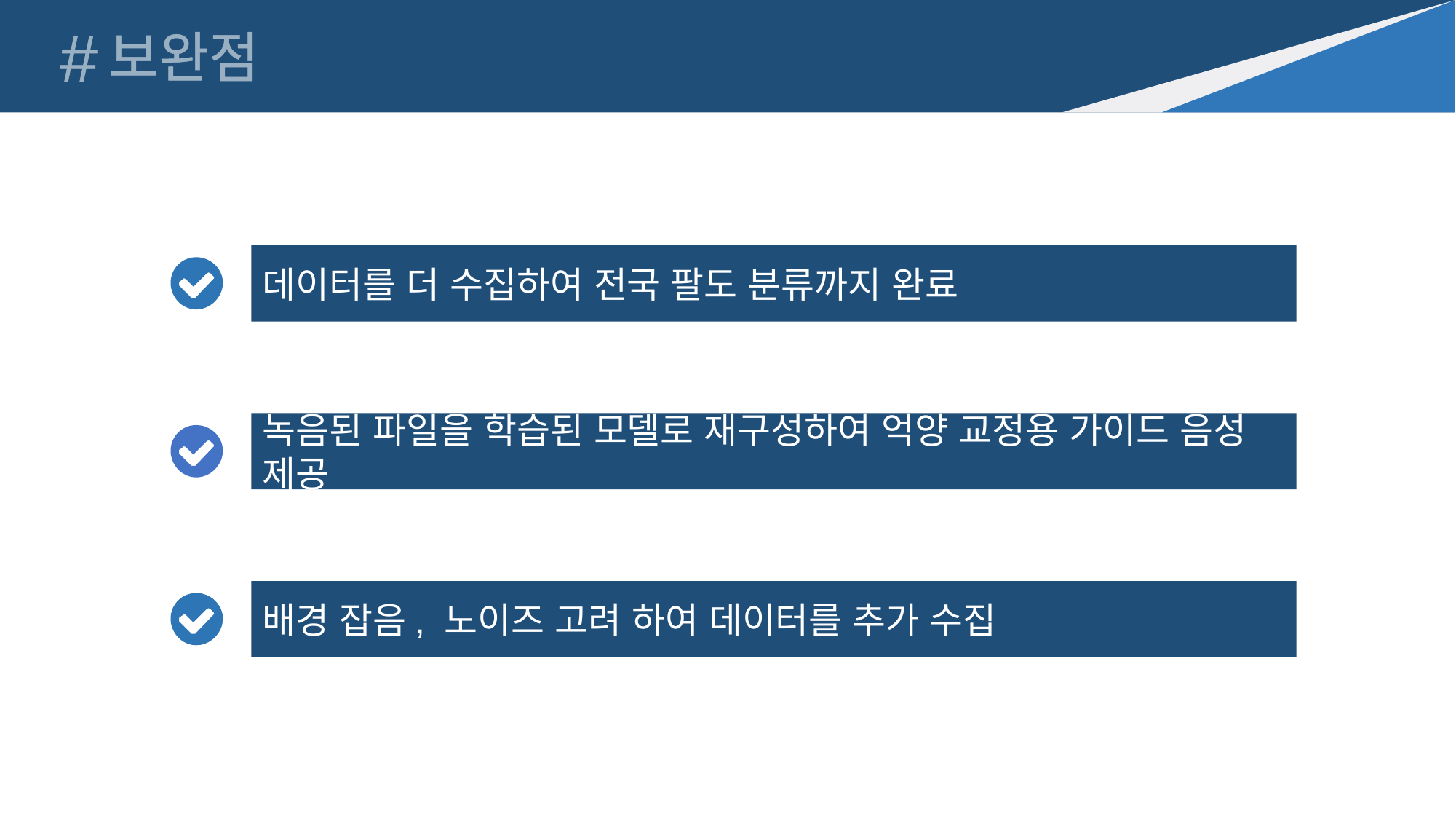

#
보완점
데이터를 더 수집하여 전국 팔도 분류까지 완료

녹음된 파일을 학습된 모델로 재구성하여 억양 교정용 가이드 음성 제공

배경 잡음, 노이즈 고려 하여 데이터를 추가 수집